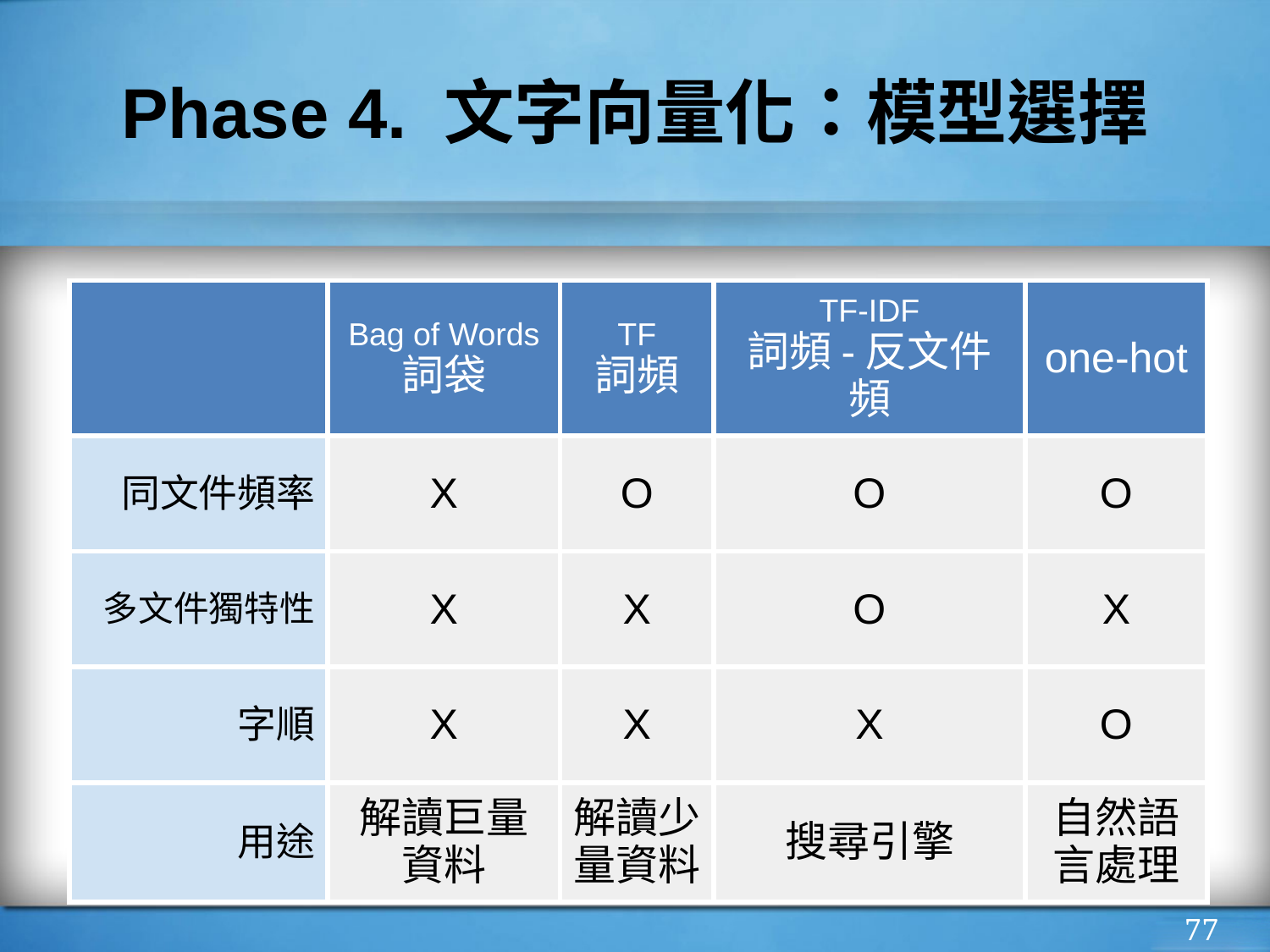

# Phase 4. 文字向量化：模型選擇

|  | Bag of Words 詞袋 | TF 詞頻 | TF-IDF 詞頻-反文件頻 | one-hot |
| --- | --- | --- | --- | --- |
| 同文件頻率 | X | O | O | O |
| 多文件獨特性 | X | X | O | X |
| 字順 | X | X | X | O |
| 用途 | 解讀巨量資料 | 解讀少量資料 | 搜尋引擎 | 自然語言處理 |
77